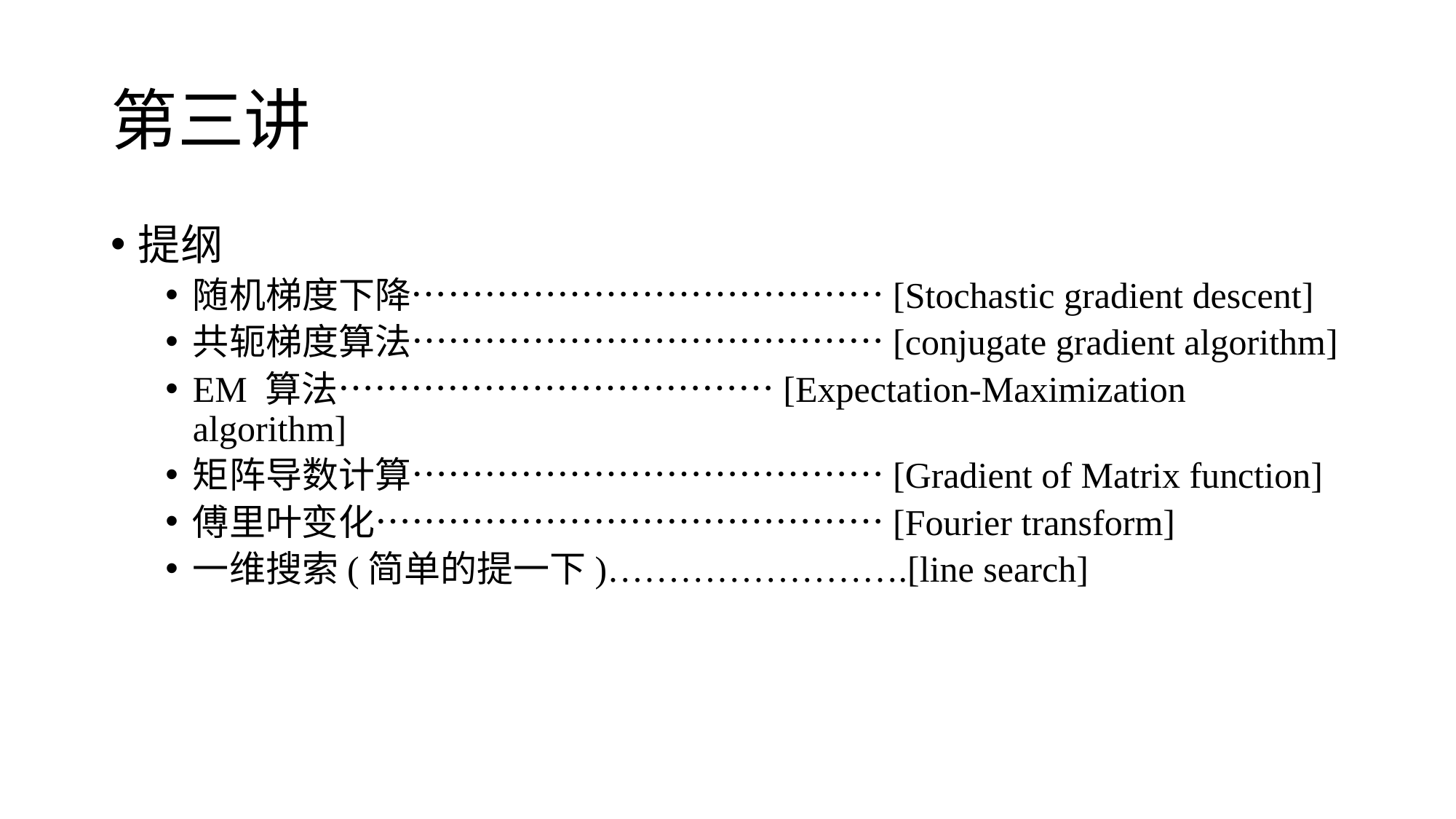

# 第三讲
提纲
随机梯度下降…………………………………[Stochastic gradient descent]
共轭梯度算法…………………………………[conjugate gradient algorithm]
EM 算法………………………………[Expectation-Maximization algorithm]
矩阵导数计算…………………………………[Gradient of Matrix function]
傅里叶变化……………………………………[Fourier transform]
一维搜索(简单的提一下)…………………….[line search]